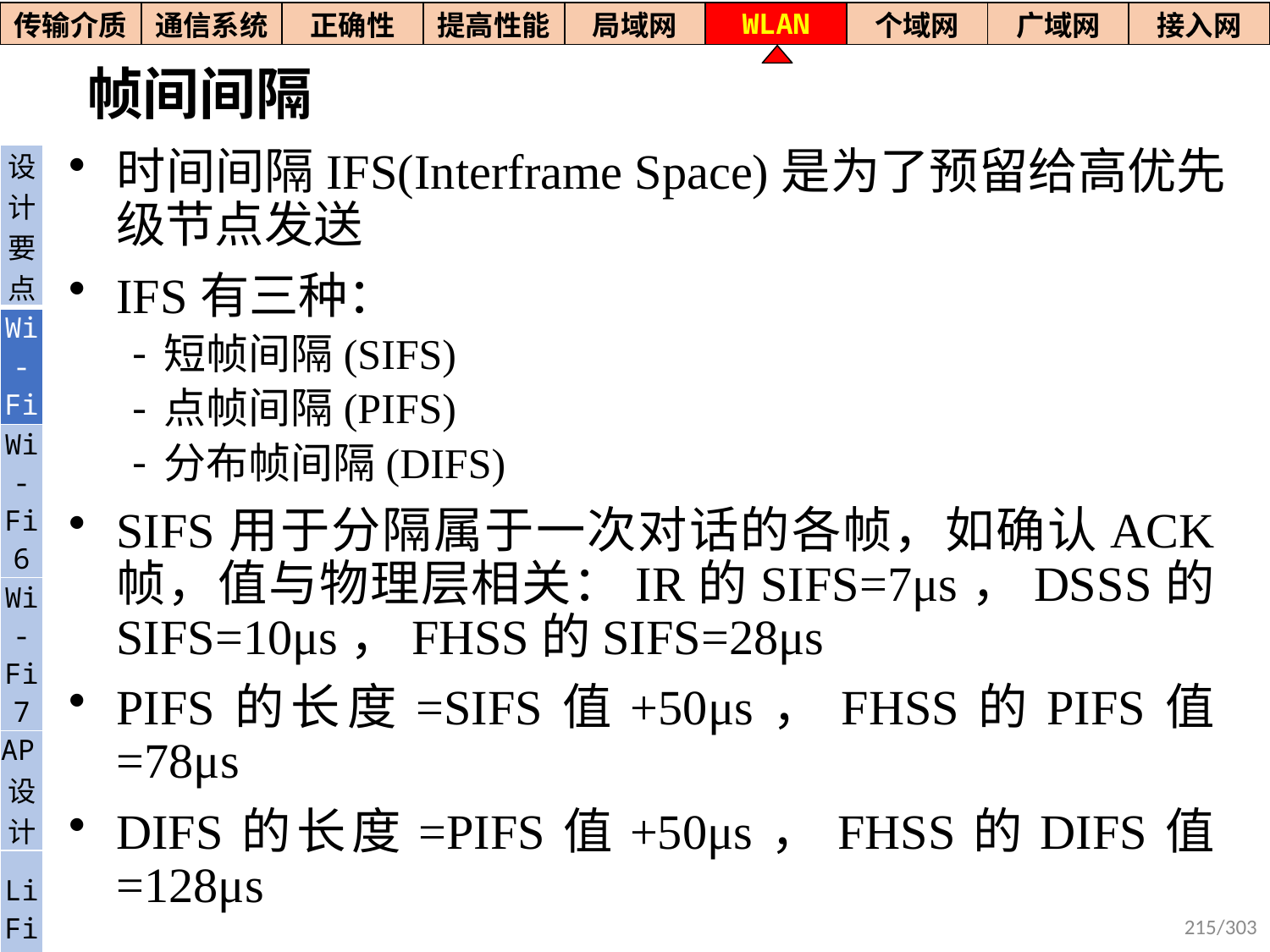

| 传输介质 | 通信系统 | 正确性 | 提高性能 | 局域网 | WLAN | 个域网 | 广域网 | 接入网 |
| --- | --- | --- | --- | --- | --- | --- | --- | --- |

# 帧间间隔
时间间隔IFS(Interframe Space)是为了预留给高优先级节点发送
IFS有三种：
短帧间隔(SIFS)
点帧间隔(PIFS)
分布帧间隔(DIFS)
SIFS用于分隔属于一次对话的各帧，如确认ACK帧，值与物理层相关：IR的SIFS=7μs，DSSS的SIFS=10μs，FHSS的SIFS=28μs
PIFS的长度=SIFS值+50μs，FHSS的PIFS值=78μs
DIFS的长度=PIFS值+50μs，FHSS的DIFS值=128μs
| 设计要点 |
| --- |
| Wi- Fi |
| Wi-Fi6 |
| Wi-Fi7 |
| AP设计 |
| Li Fi |
215/303